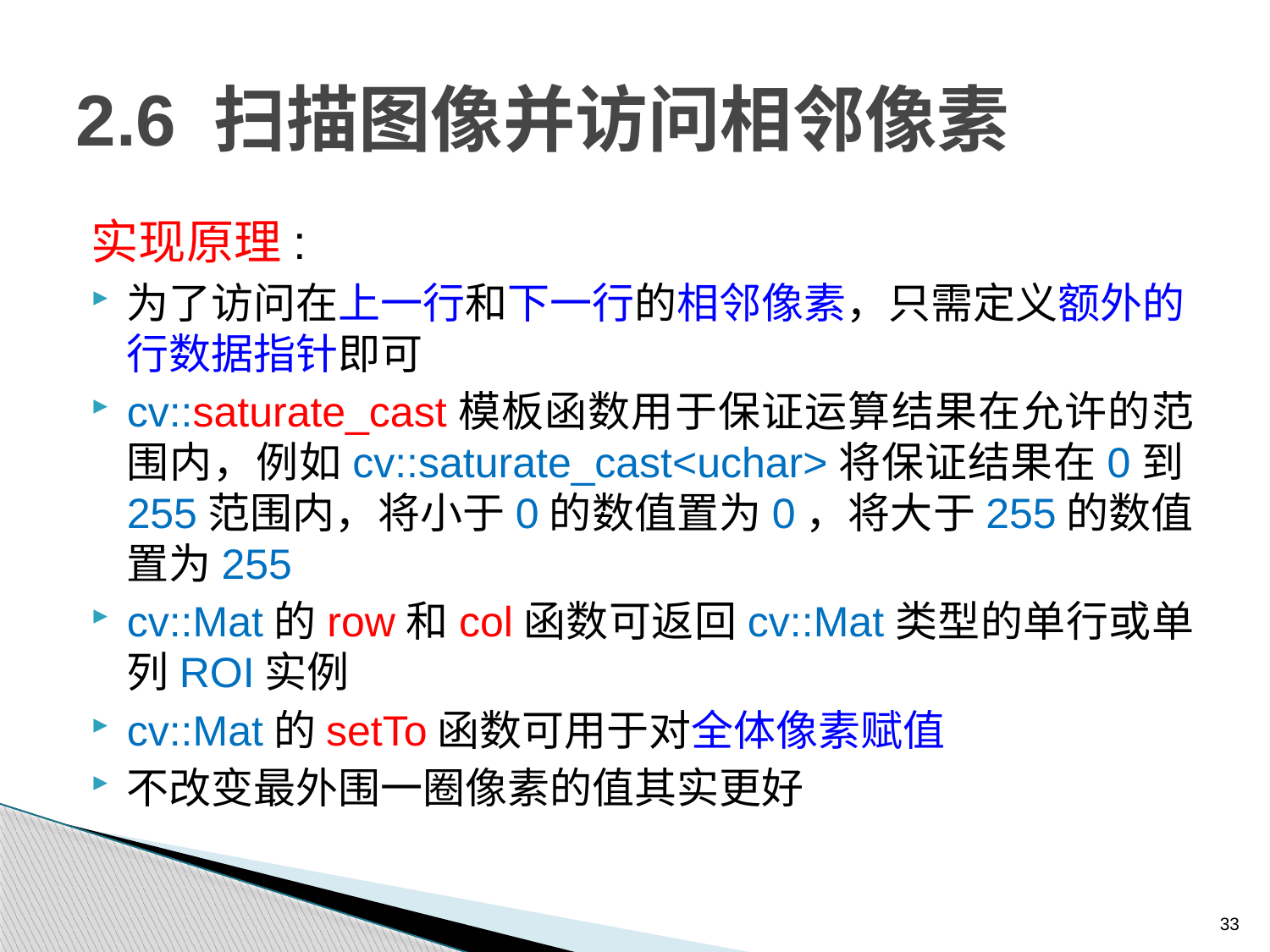

# 2.6 扫描图像并访问相邻像素
实现原理:
为了访问在上一行和下一行的相邻像素，只需定义额外的行数据指针即可
cv::saturate_cast模板函数用于保证运算结果在允许的范围内，例如cv::saturate_cast<uchar>将保证结果在0到255范围内，将小于0的数值置为0，将大于255的数值置为255
cv::Mat的row和col函数可返回cv::Mat类型的单行或单列ROI实例
cv::Mat的setTo函数可用于对全体像素赋值
不改变最外围一圈像素的值其实更好
33